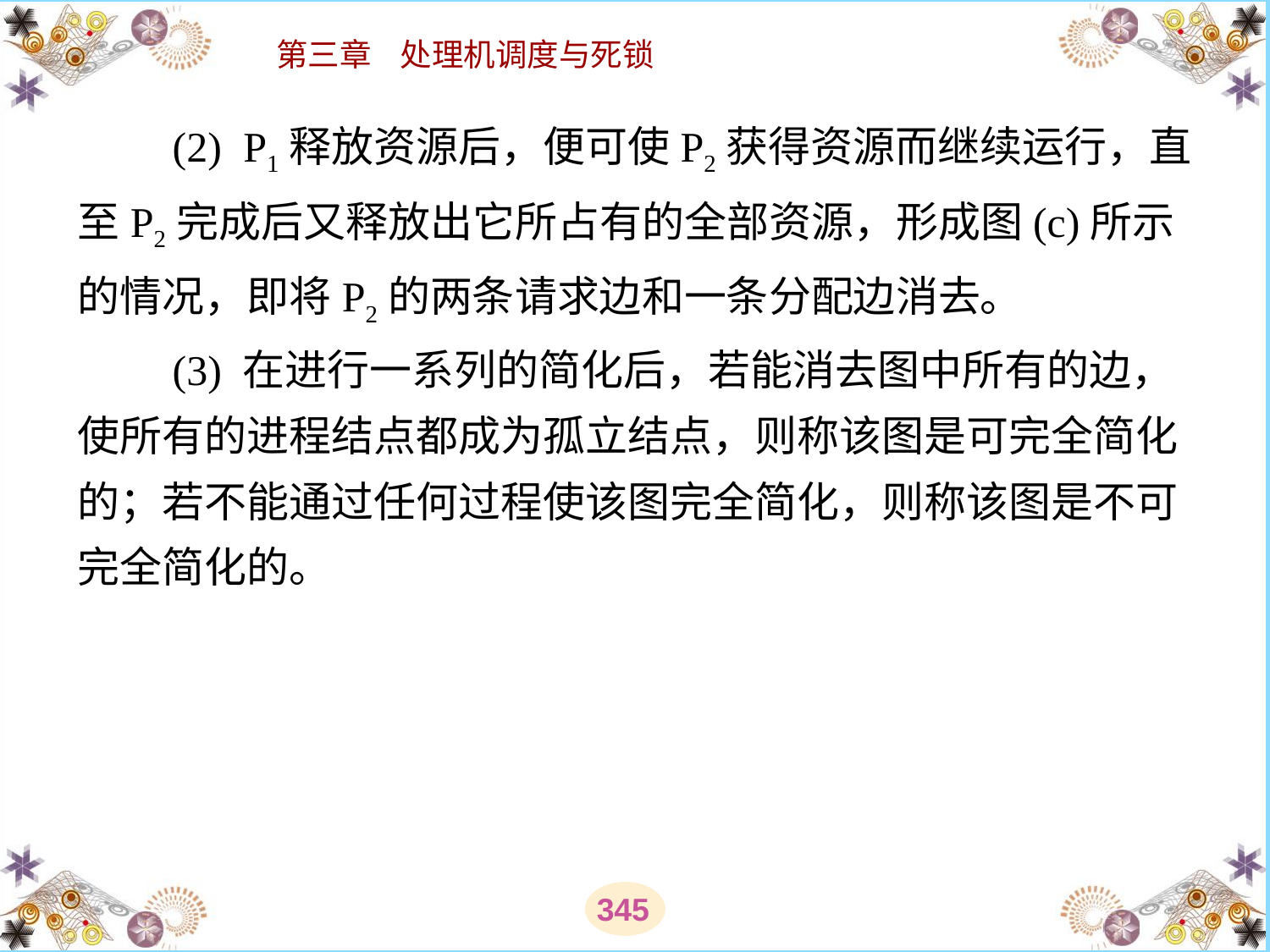

# (2)  P1释放资源后，便可使P2获得资源而继续运行，直至P2完成后又释放出它所占有的全部资源，形成图(c)所示的情况，即将P2的两条请求边和一条分配边消去。 　　(3) 在进行一系列的简化后，若能消去图中所有的边，使所有的进程结点都成为孤立结点，则称该图是可完全简化的；若不能通过任何过程使该图完全简化，则称该图是不可完全简化的。